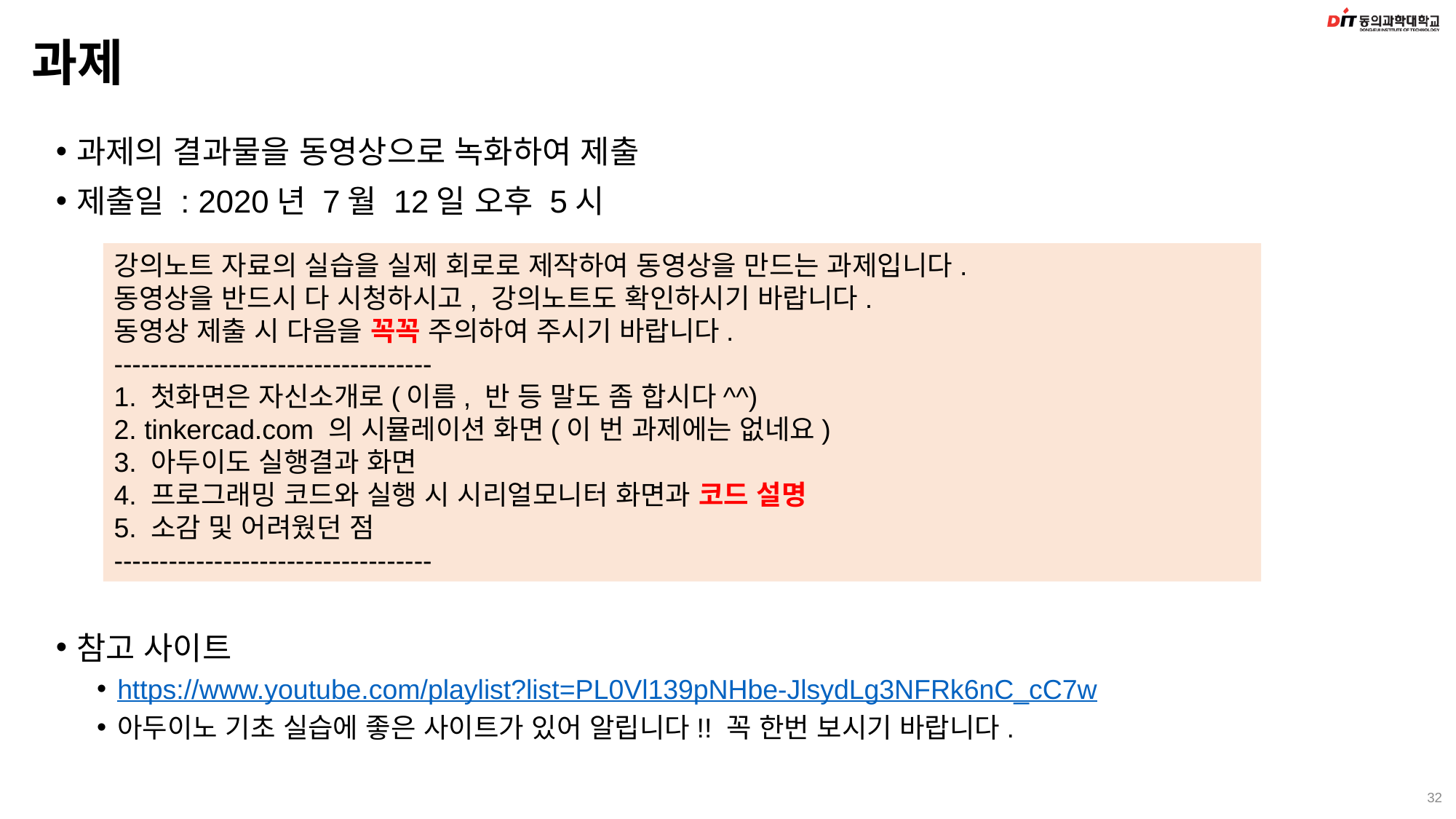

# 과제
과제의 결과물을 동영상으로 녹화하여 제출
제출일 : 2020년 7월 12일 오후 5시

참고 사이트
https://www.youtube.com/playlist?list=PL0Vl139pNHbe-JlsydLg3NFRk6nC_cC7w
아두이노 기초 실습에 좋은 사이트가 있어 알립니다!! 꼭 한번 보시기 바랍니다.
강의노트 자료의 실습을 실제 회로로 제작하여 동영상을 만드는 과제입니다.
동영상을 반드시 다 시청하시고, 강의노트도 확인하시기 바랍니다.
동영상 제출 시 다음을 꼭꼭 주의하여 주시기 바랍니다.
-----------------------------------
1. 첫화면은 자신소개로(이름, 반 등 말도 좀 합시다^^)
2. tinkercad.com 의 시뮬레이션 화면(이 번 과제에는 없네요)
3. 아두이도 실행결과 화면
4. 프로그래밍 코드와 실행 시 시리얼모니터 화면과 코드 설명
5. 소감 및 어려웠던 점
-----------------------------------
32